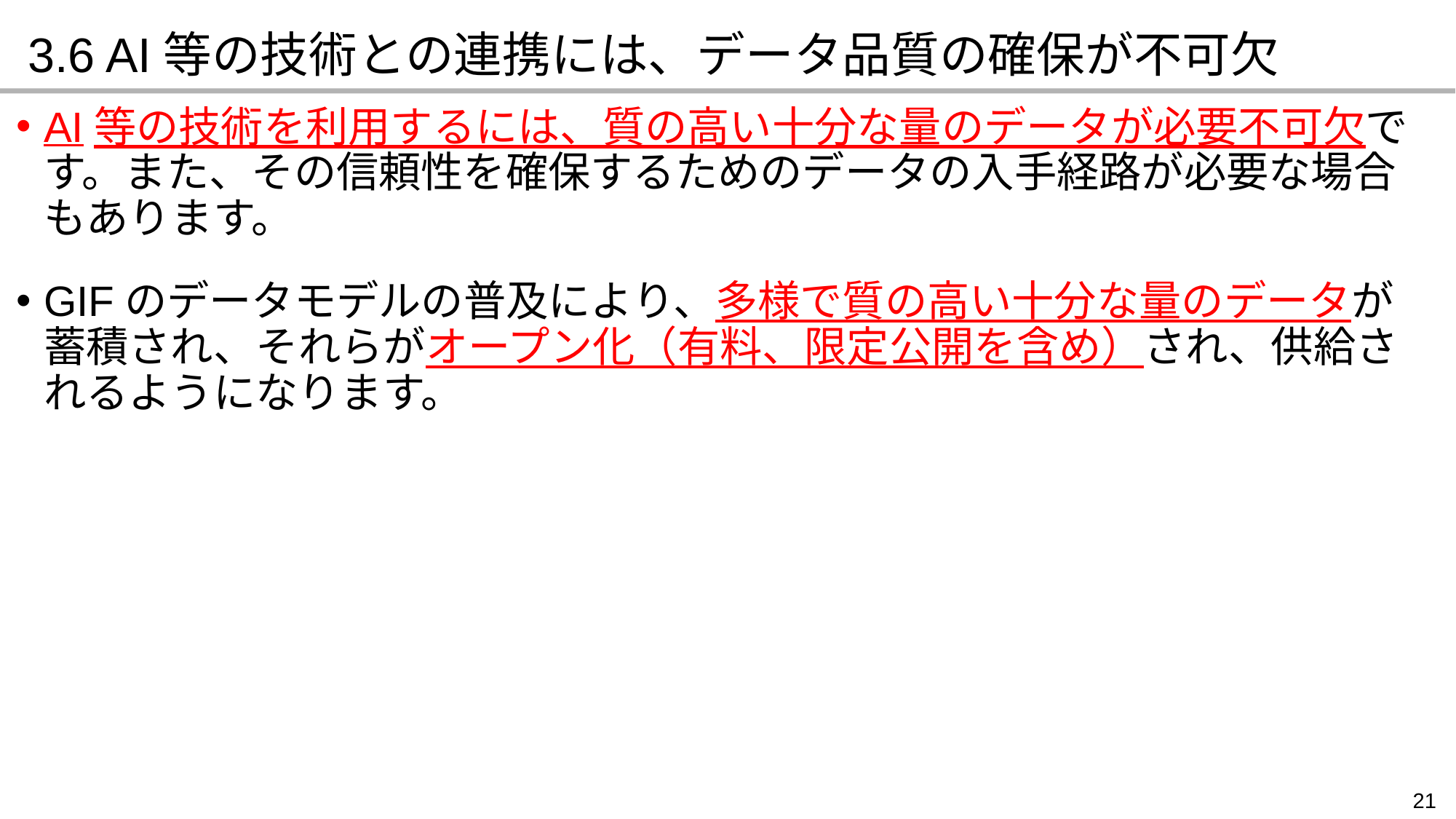

3.6 AI等の技術との連携には、データ品質の確保が不可欠
AI等の技術を利用するには、質の高い十分な量のデータが必要不可欠です。また、その信頼性を確保するためのデータの入手経路が必要な場合もあります。

GIFのデータモデルの普及により、多様で質の高い十分な量のデータが蓄積され、それらがオープン化（有料、限定公開を含め）され、供給されるようになります。

21